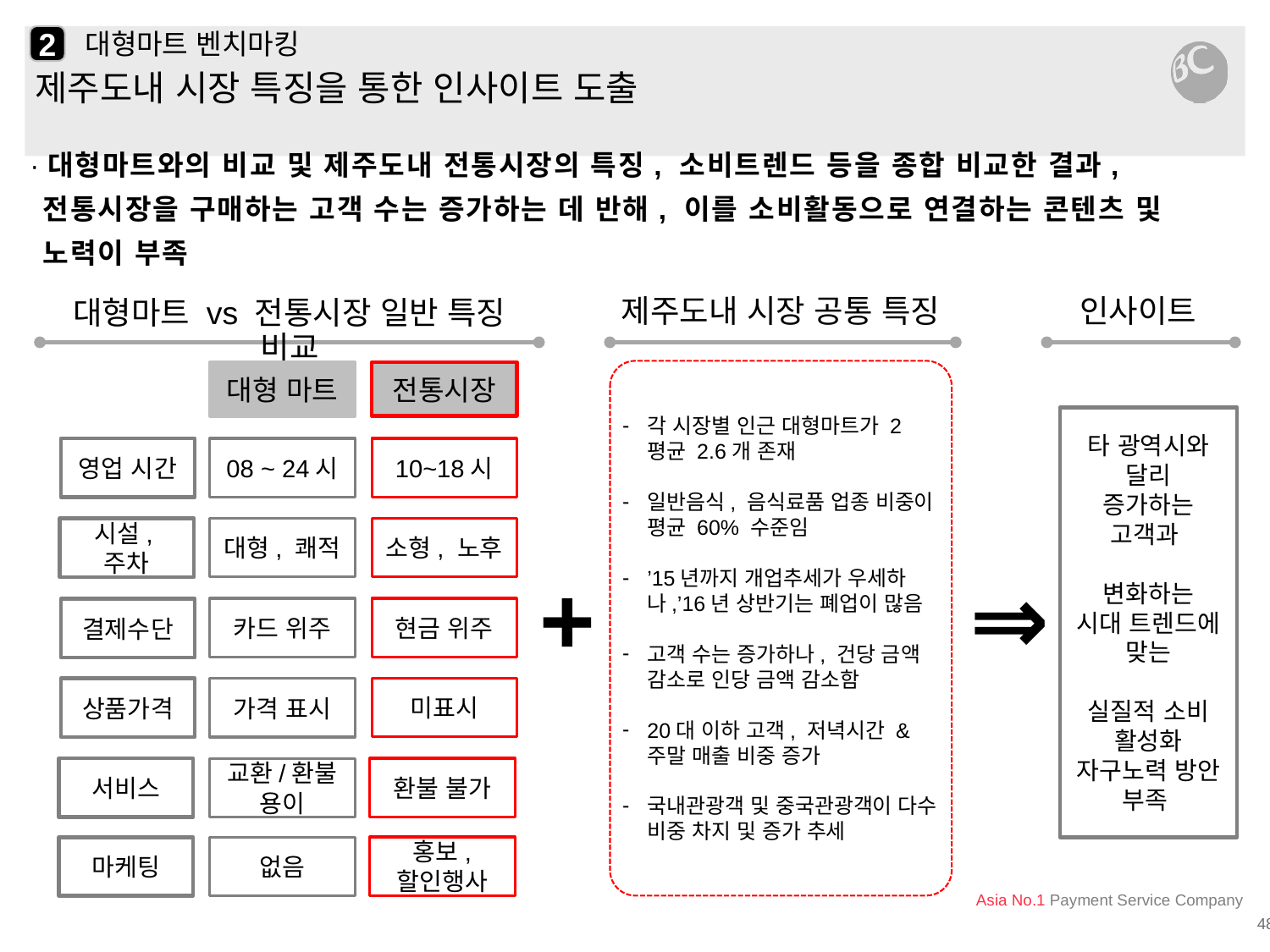

2
# 대형마트 벤치마킹
제주도내 시장 특징을 통한 인사이트 도출
·대형마트와의 비교 및 제주도내 전통시장의 특징, 소비트렌드 등을 종합 비교한 결과, 전통시장을 구매하는 고객 수는 증가하는 데 반해, 이를 소비활동으로 연결하는 콘텐츠 및 노력이 부족
제주도내 시장 공통 특징
인사이트
대형마트 vs 전통시장 일반 특징 비교
각 시장별 인근 대형마트가 2평균 2.6개 존재

일반음식, 음식료품 업종 비중이 평균 60% 수준임

’15년까지 개업추세가 우세하나,’16년 상반기는 폐업이 많음

고객 수는 증가하나, 건당 금액 감소로 인당 금액 감소함

20대 이하 고객, 저녁시간 & 주말 매출 비중 증가

국내관광객 및 중국관광객이 다수 비중 차지 및 증가 추세
전통시장
대형 마트
타 광역시와
달리
증가하는
고객과

변화하는
시대 트렌드에 맞는

실질적 소비 활성화
자구노력 방안
부족
영업 시간
08 ~ 24시
10~18시
소형, 노후
시설,주차
대형, 쾌적
⇒
+
카드 위주
현금 위주
결제수단
미표시
상품가격
가격 표시
환불 불가
서비스
교환/환불
용이
홍보, 할인행사
마케팅
없음